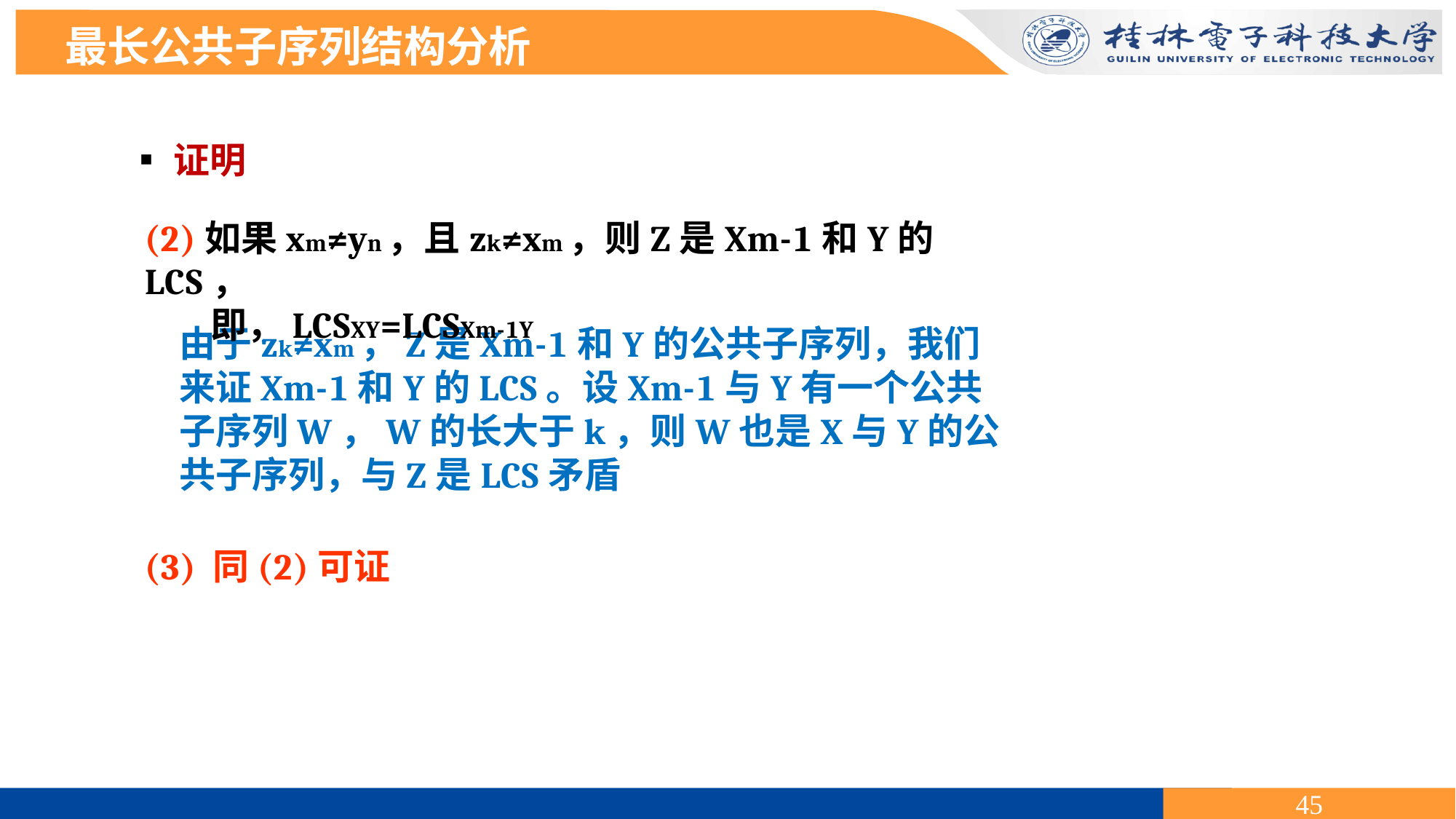

最长公共子序列结构分析
▪证明
(2)如果xm≠yn，且zk≠xm，则Z是Xm-1和Y的LCS，
       即，LCSXY=LCSXm-1Y
由于zk≠xm，Z是Xm-1和Y的公共子序列，我们来证Xm-1和Y的LCS。设Xm-1与Y有一个公共子序列W，W的长大于k，则W也是X与Y的公共子序列，与Z是LCS矛盾
(3) 同(2)可证